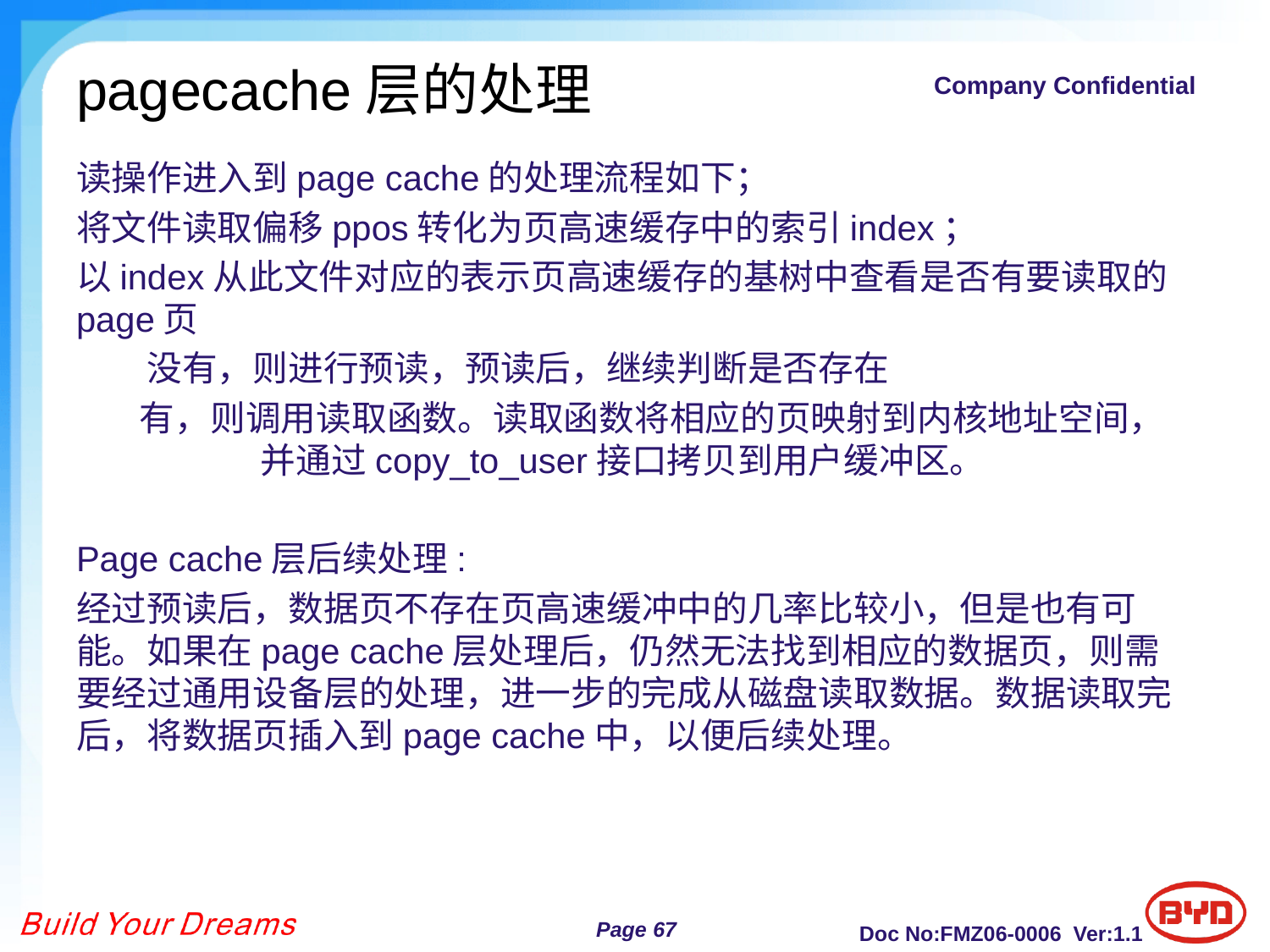

# pagecache层的处理
读操作进入到page cache的处理流程如下；
将文件读取偏移ppos转化为页高速缓存中的索引index；
以index从此文件对应的表示页高速缓存的基树中查看是否有要读取的page页
　　没有，则进行预读，预读后，继续判断是否存在
       有，则调用读取函数。读取函数将相应的页映射到内核地址空间，　　　　　 并通过copy_to_user接口拷贝到用户缓冲区。

Page cache层后续处理:
经过预读后，数据页不存在页高速缓冲中的几率比较小，但是也有可能。如果在page cache层处理后，仍然无法找到相应的数据页，则需要经过通用设备层的处理，进一步的完成从磁盘读取数据。数据读取完后，将数据页插入到page cache中，以便后续处理。